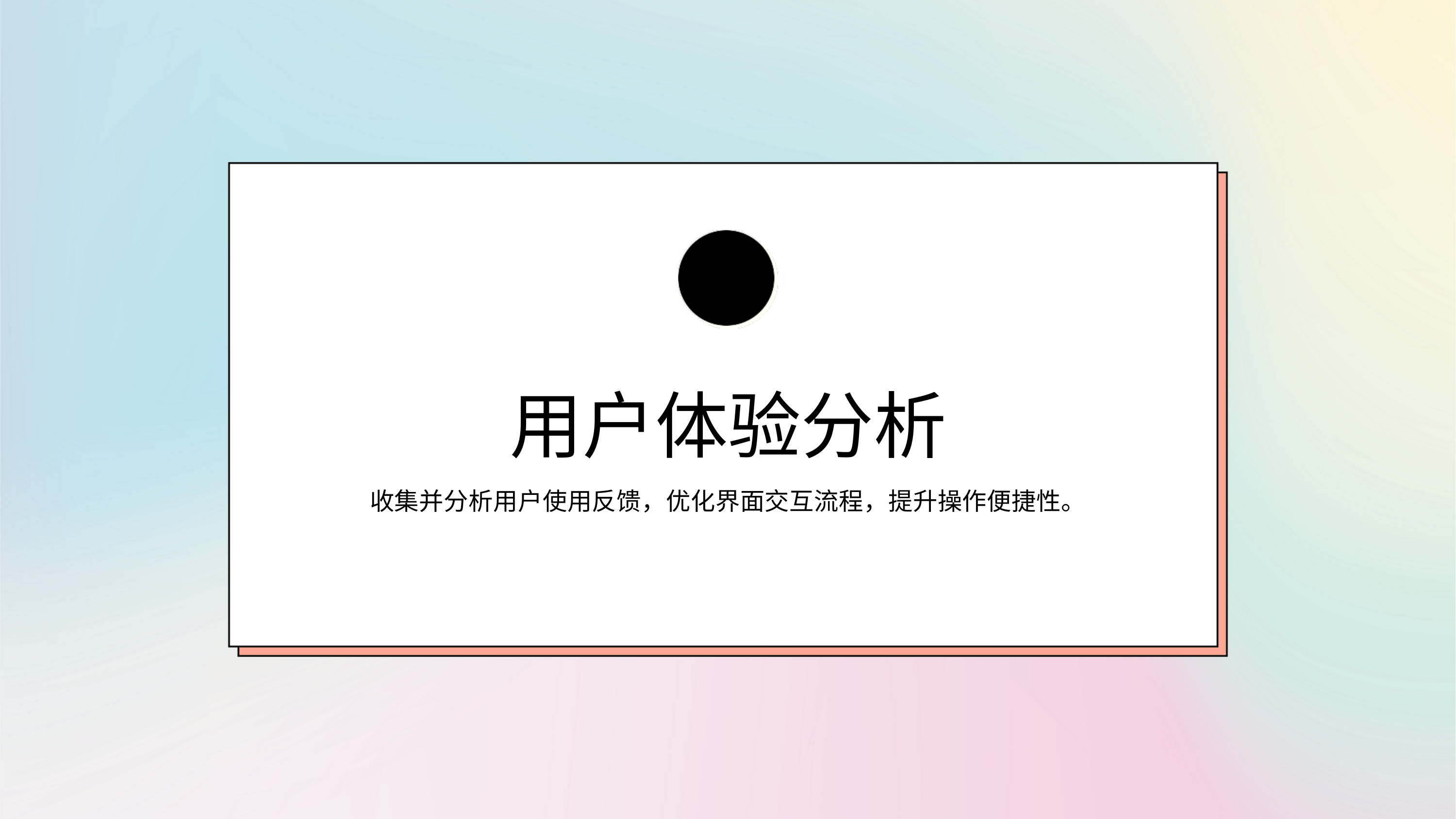

2
用户体验分析
收集并分析用户使用反馈，优化界面交互流程，提升操作便捷性。